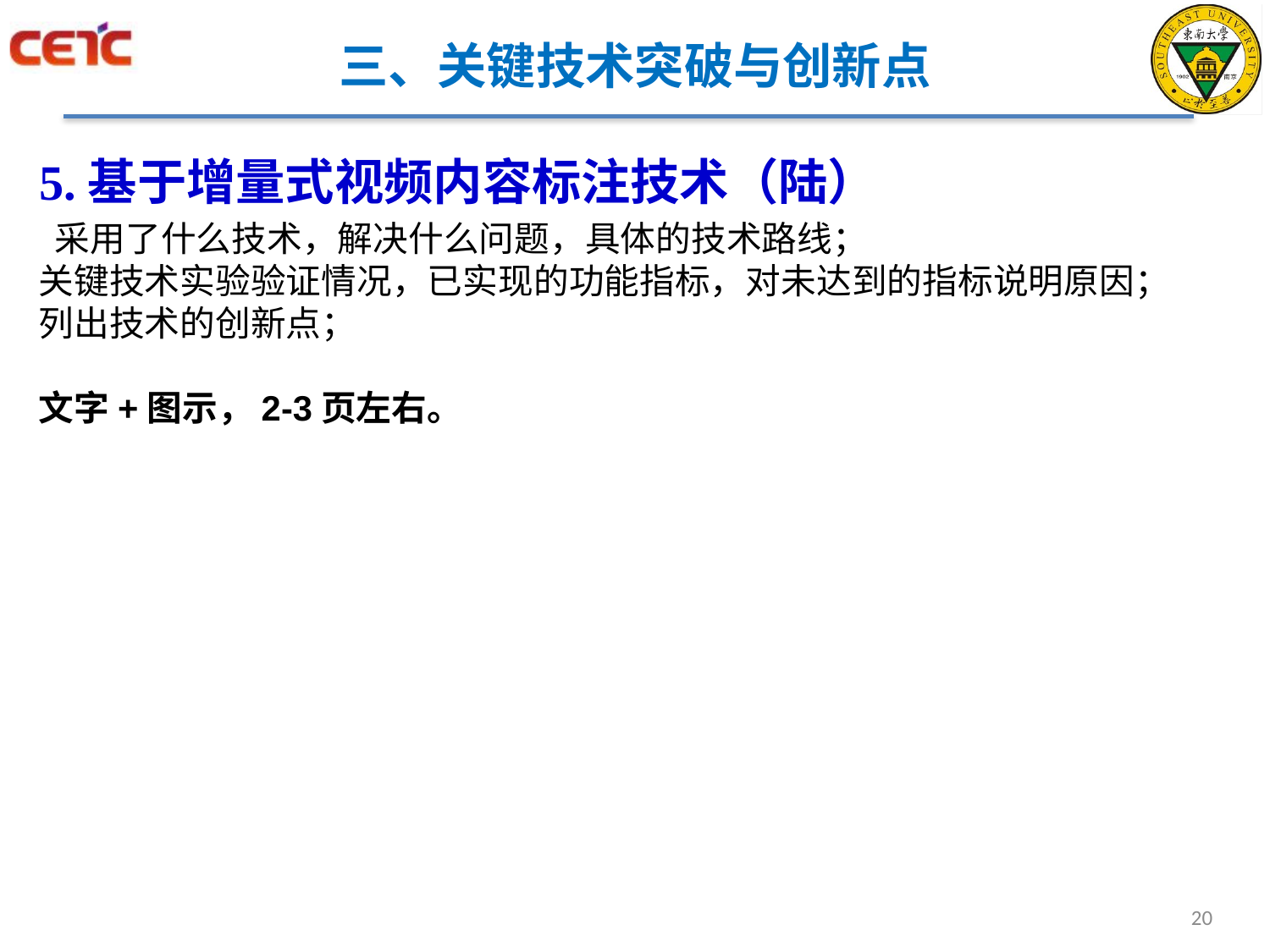

# 三、关键技术突破与创新点
5.基于增量式视频内容标注技术（陆）

 采用了什么技术，解决什么问题，具体的技术路线；
关键技术实验验证情况，已实现的功能指标，对未达到的指标说明原因；
列出技术的创新点；

文字+图示，2-3页左右。
20